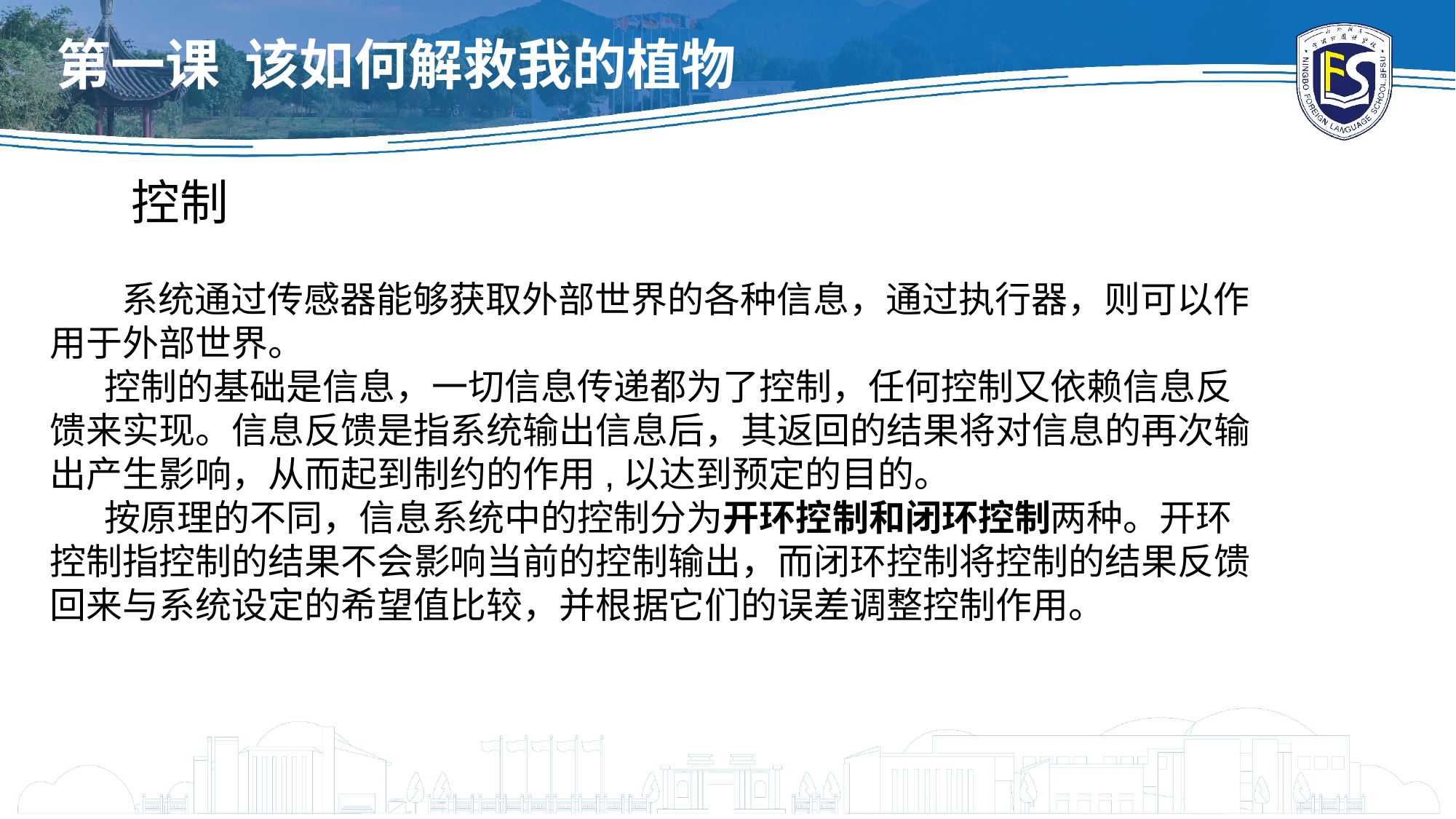

第一课  该如何解救我的植物
控制
 系统通过传感器能够获取外部世界的各种信息，通过执行器，则可以作用于外部世界。
控制的基础是信息，一切信息传递都为了控制，任何控制又依赖信息反馈来实现。信息反馈是指系统输出信息后，其返回的结果将对信息的再次输出产生影响，从而起到制约的作用,以达到预定的目的。
按原理的不同，信息系统中的控制分为开环控制和闭环控制两种。开环控制指控制的结果不会影响当前的控制输出，而闭环控制将控制的结果反馈回来与系统设定的希望值比较，并根据它们的误差调整控制作用。